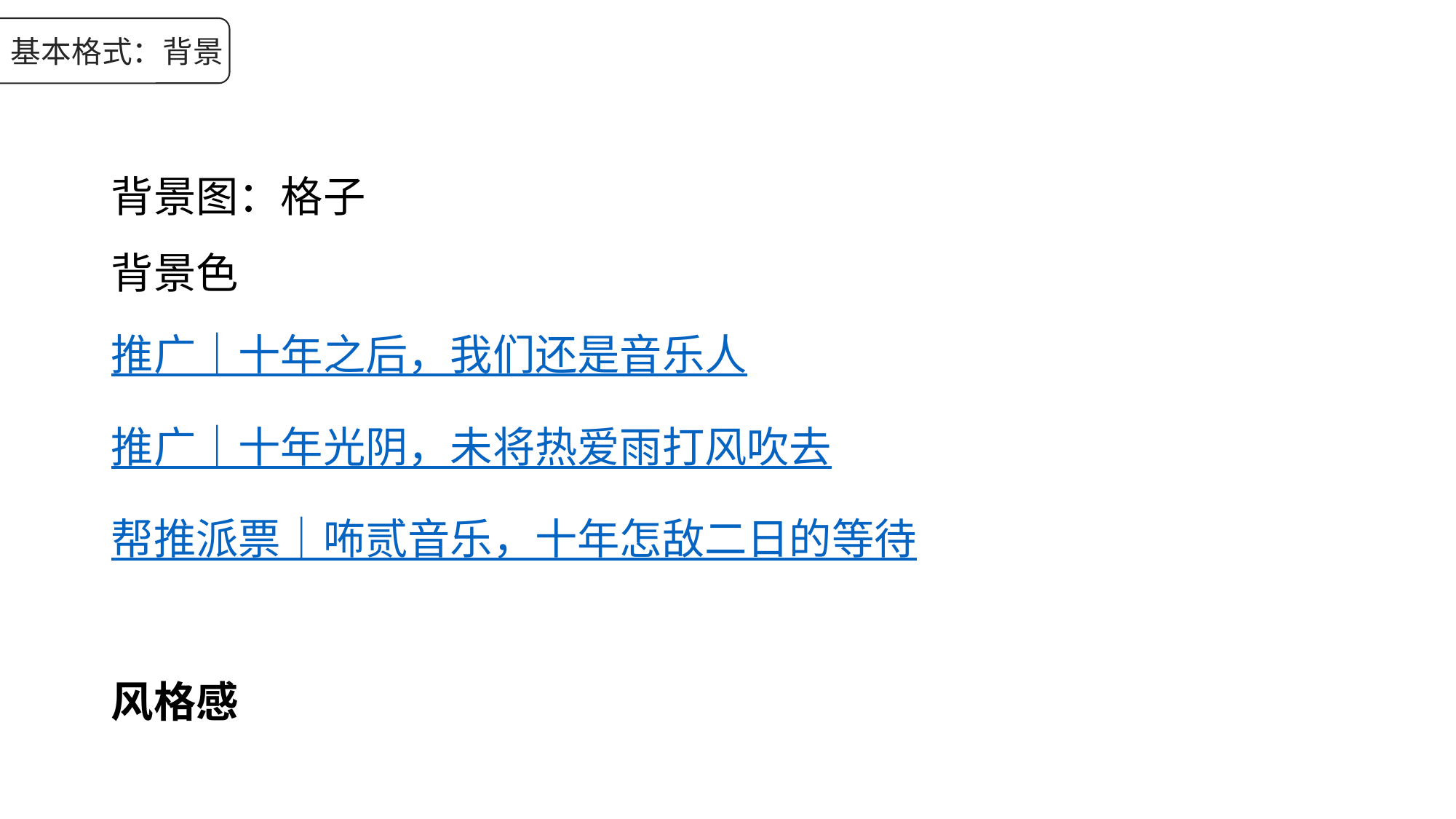

基本格式：背景
背景图：格子
背景色
推广｜十年之后，我们还是音乐人
推广｜十年光阴，未将热爱雨打风吹去
帮推派票｜咘贰音乐，十年怎敌二日的等待

风格感